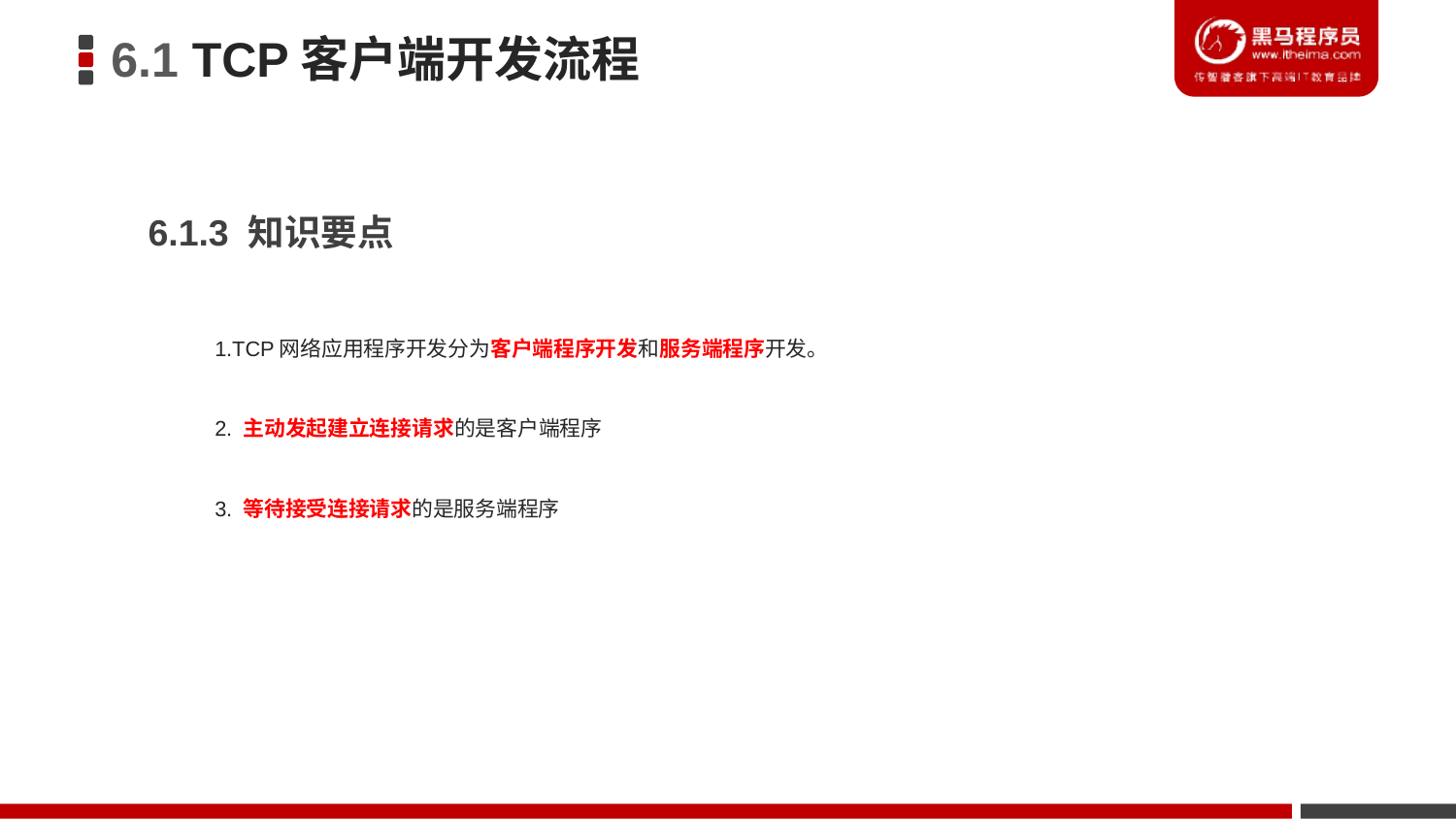

6.1 TCP客户端开发流程
6.1.3 知识要点
1.TCP网络应用程序开发分为客户端程序开发和服务端程序开发。
2. 主动发起建立连接请求的是客户端程序
3. 等待接受连接请求的是服务端程序